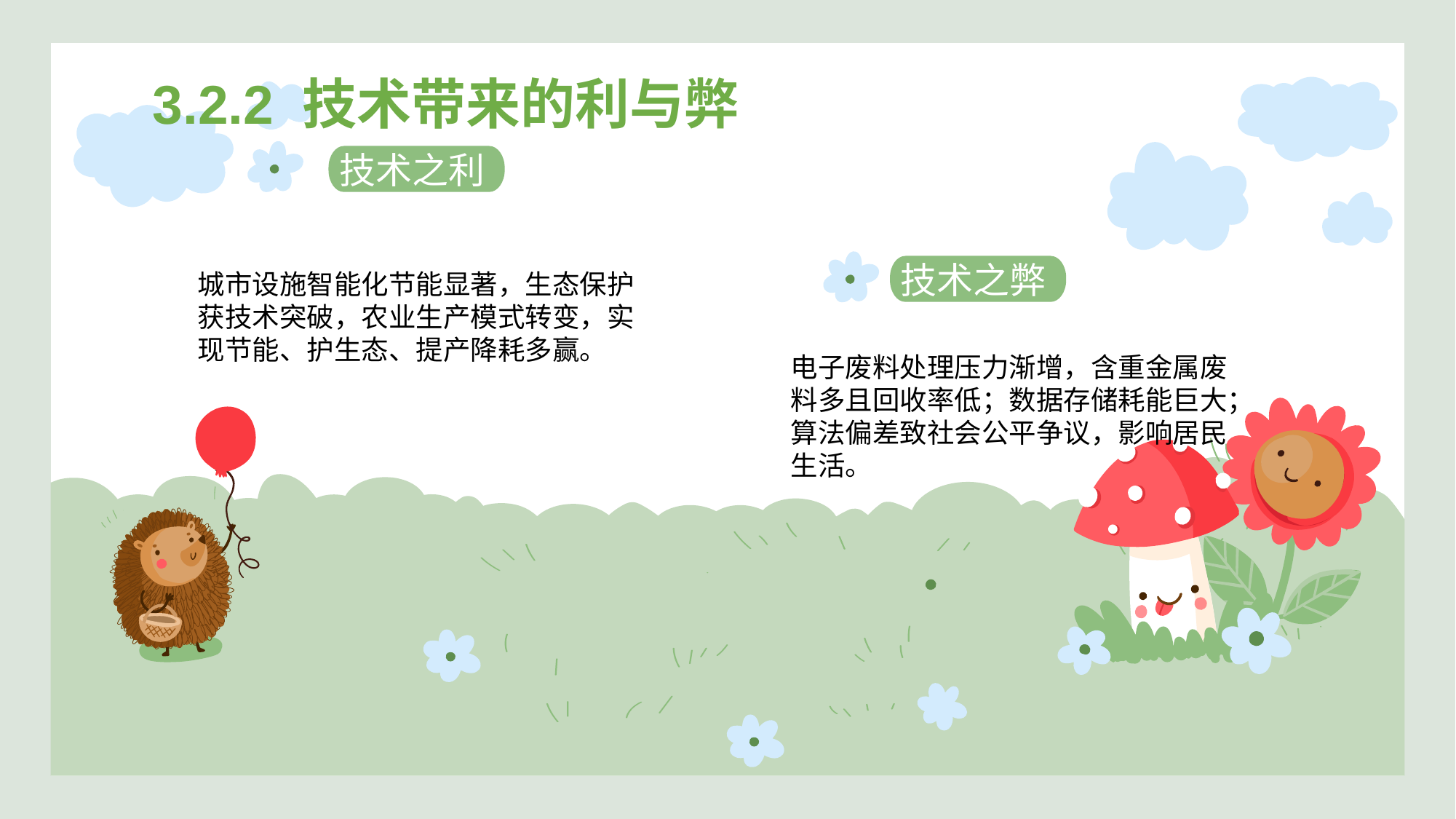

3.2.2 技术带来的利与弊

技术之利
技术之弊

城市设施智能化节能显著，生态保护获技术突破，农业生产模式转变，实现节能、护生态、提产降耗多赢。
电子废料处理压力渐增，含重金属废料多且回收率低；数据存储耗能巨大；算法偏差致社会公平争议，影响居民生活。